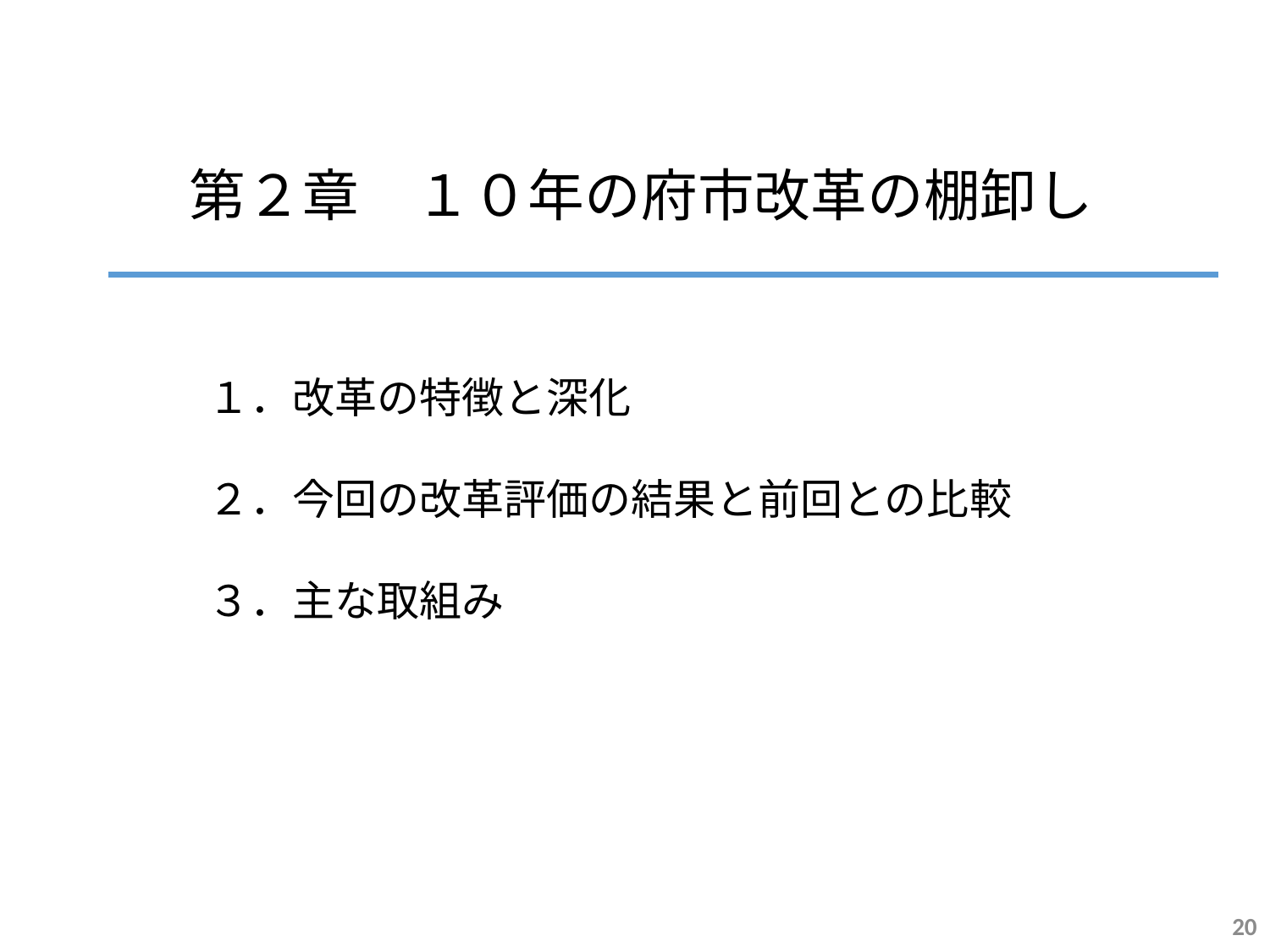

第２章　１０年の府市改革の棚卸し
１．改革の特徴と深化

２．今回の改革評価の結果と前回との比較

３．主な取組み
20